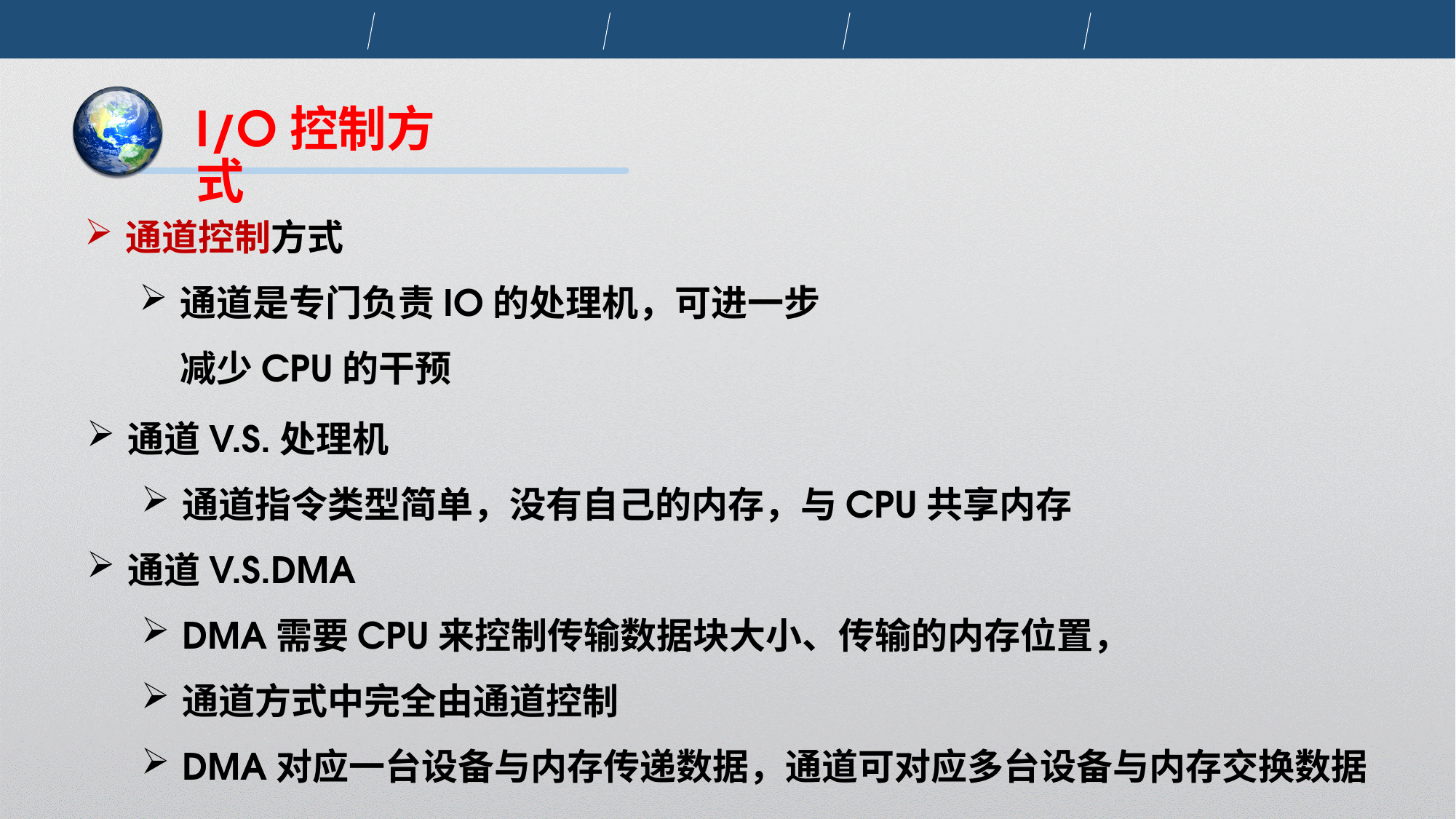

I/O控制方式
通道控制方式
通道是专门负责IO的处理机，可进一步减少CPU的干预
通道V.S.处理机
通道指令类型简单，没有自己的内存，与CPU共享内存
通道V.S.DMA
DMA需要CPU来控制传输数据块大小、传输的内存位置，
通道方式中完全由通道控制
DMA对应一台设备与内存传递数据，通道可对应多台设备与内存交换数据